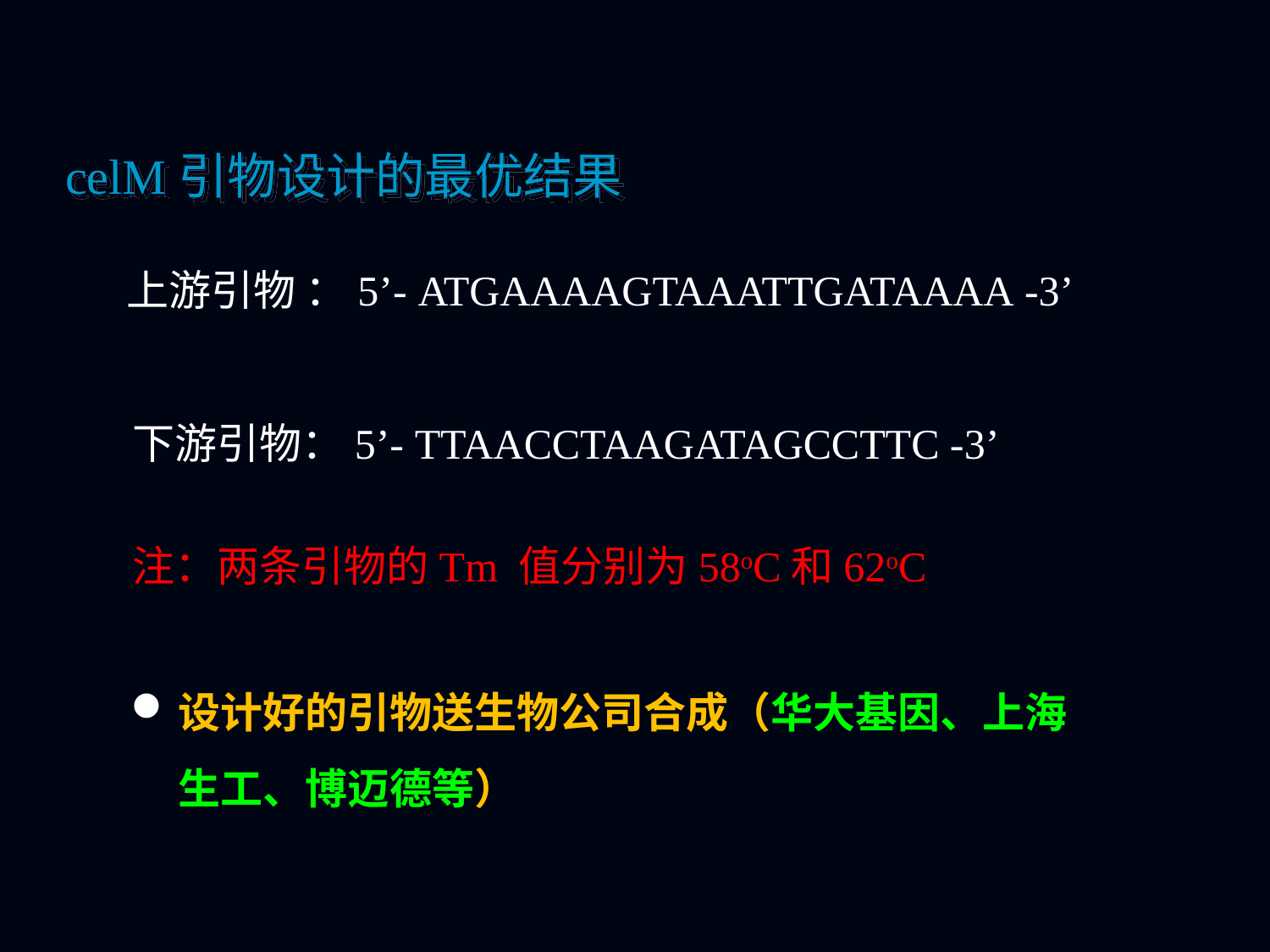

celM引物设计的最优结果
上游引物 ：5’- atgaaaagtaaattgataaaa -3’
下游引物：5’- ttaacctaagatagccttc -3’
注：两条引物的Tm 值分别为58oC和62oc

设计好的引物送生物公司合成（华大基因、上海生工、博迈德等）